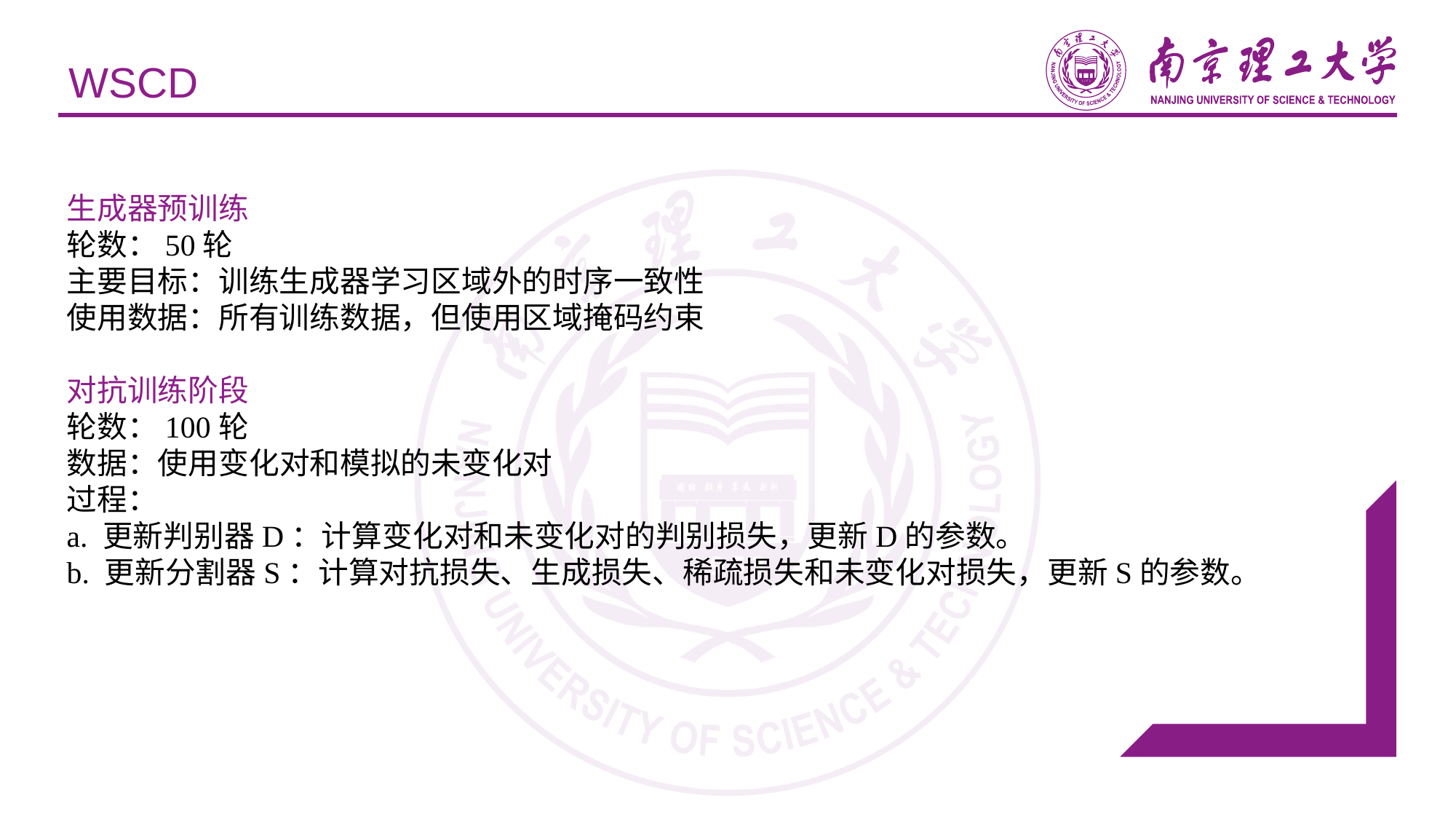

# WSCD
生成器预训练
轮数：50轮
主要目标：训练生成器学习区域外的时序一致性
使用数据：所有训练数据，但使用区域掩码约束

对抗训练阶段
轮数：100轮
数据：使用变化对和模拟的未变化对
过程：
a. 更新判别器D：计算变化对和未变化对的判别损失，更新D的参数。
b. 更新分割器S：计算对抗损失、生成损失、稀疏损失和未变化对损失，更新S的参数。